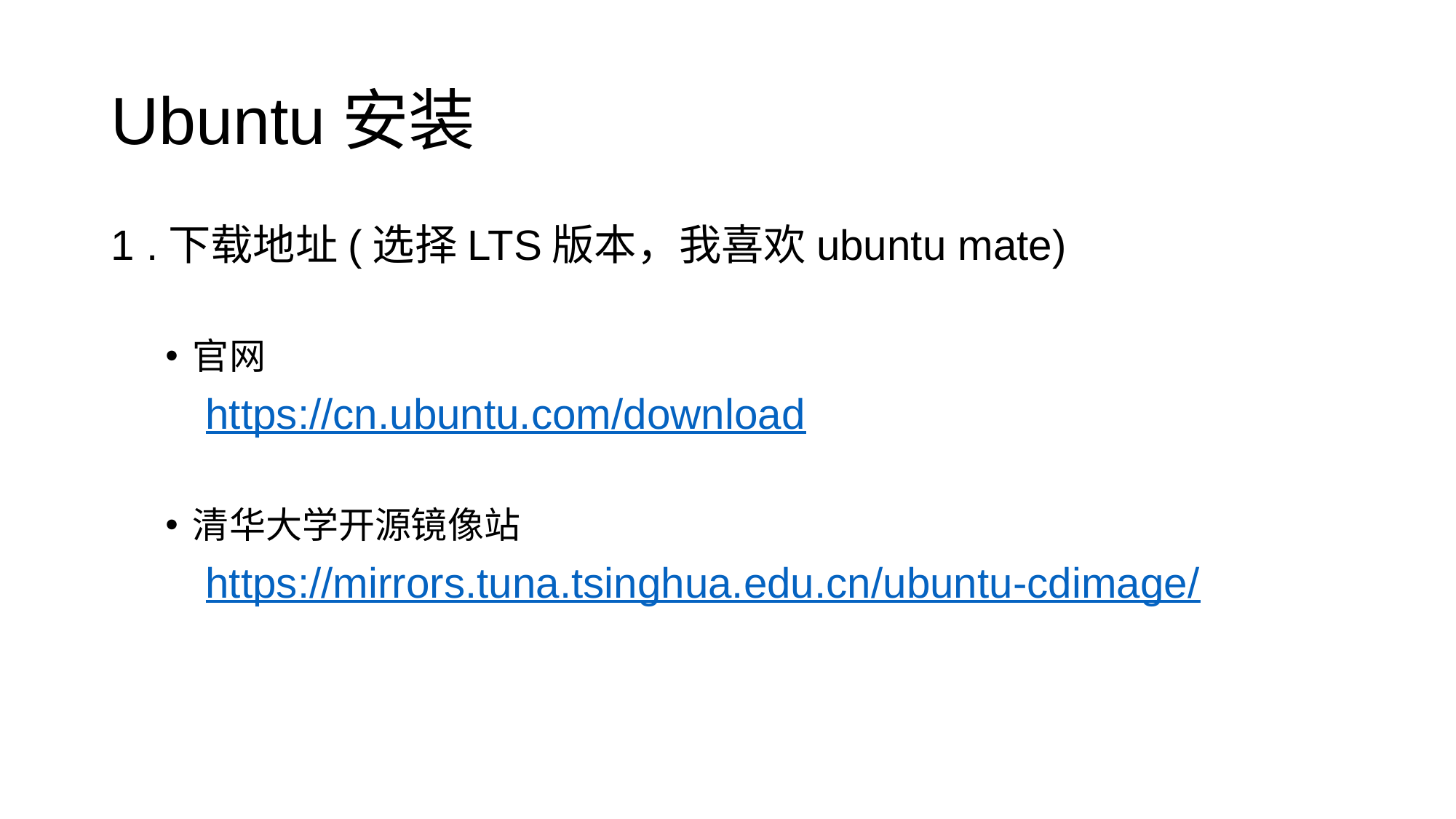

# Ubuntu安装
1 .下载地址(选择LTS版本，我喜欢ubuntu mate)

官网
        https://cn.ubuntu.com/download

清华大学开源镜像站
        https://mirrors.tuna.tsinghua.edu.cn/ubuntu-cdimage/